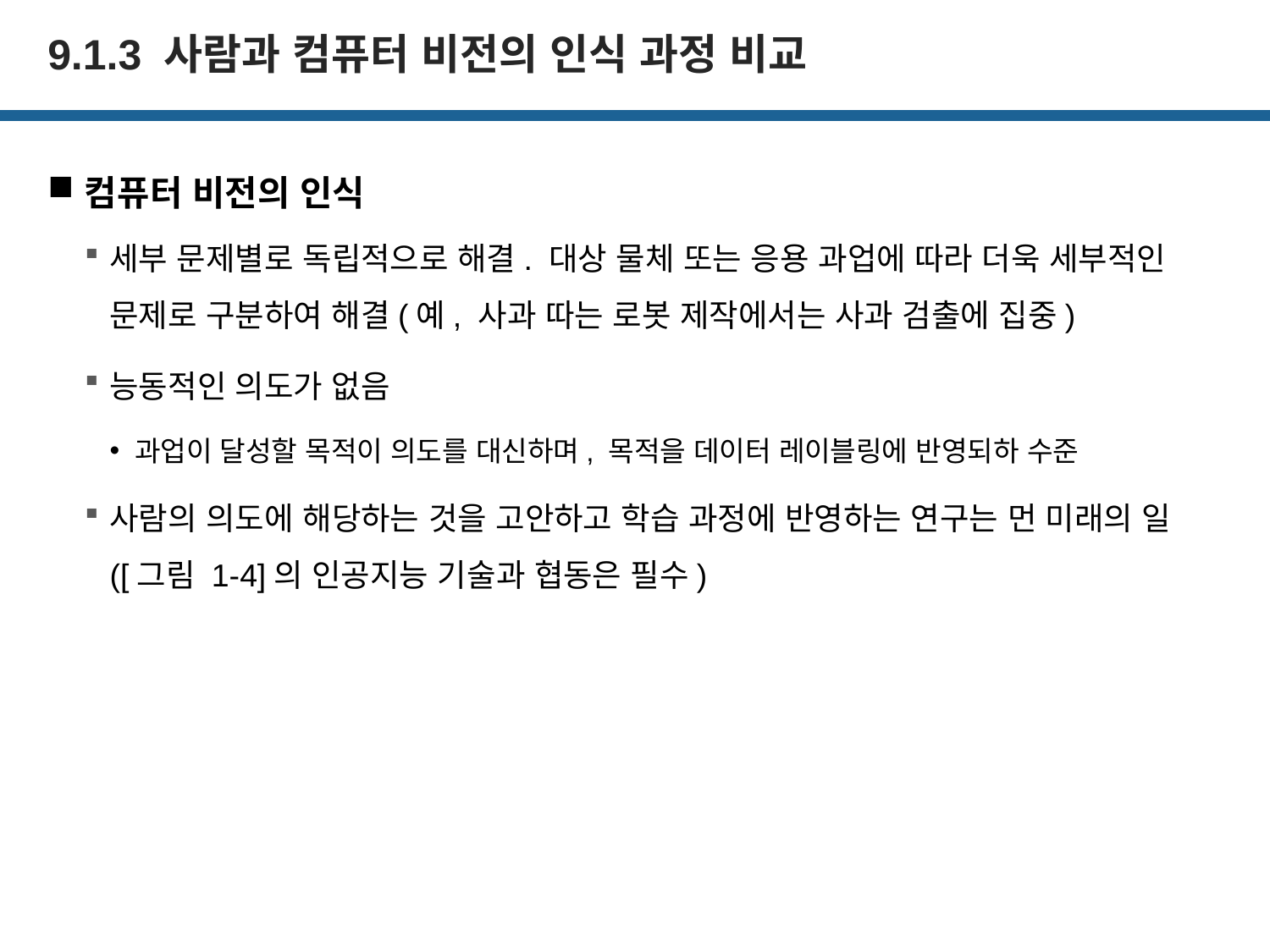

# 9.1.3 사람과 컴퓨터 비전의 인식 과정 비교
컴퓨터 비전의 인식
세부 문제별로 독립적으로 해결. 대상 물체 또는 응용 과업에 따라 더욱 세부적인 문제로 구분하여 해결(예, 사과 따는 로봇 제작에서는 사과 검출에 집중)
능동적인 의도가 없음
과업이 달성할 목적이 의도를 대신하며, 목적을 데이터 레이블링에 반영되하 수준
사람의 의도에 해당하는 것을 고안하고 학습 과정에 반영하는 연구는 먼 미래의 일([그림 1-4]의 인공지능 기술과 협동은 필수)